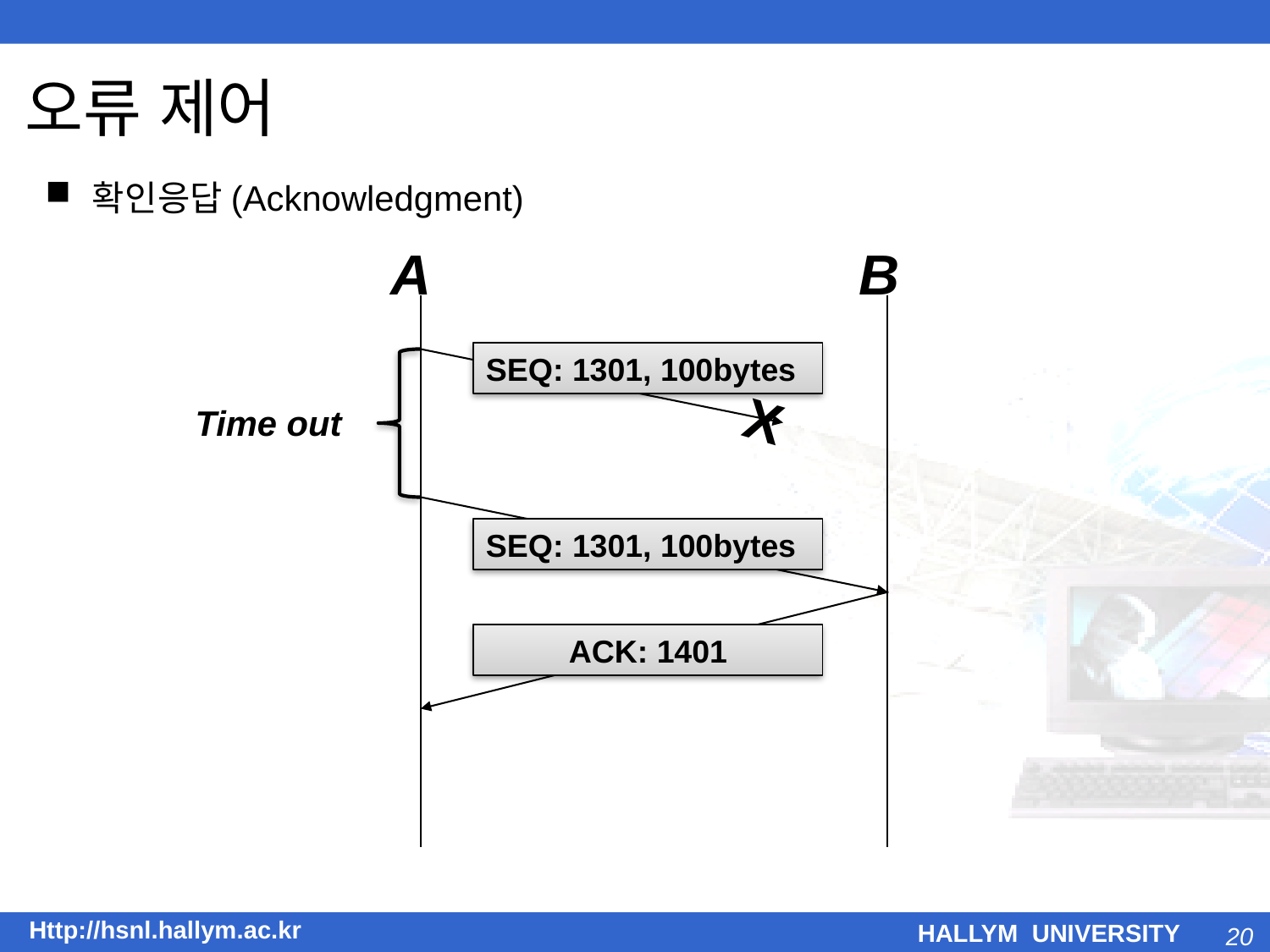

# 오류 제어
확인응답(Acknowledgment)

A
B
SEQ: 1301, 100bytes

X
Time out
SEQ: 1301, 100bytes
ACK: 1401
20